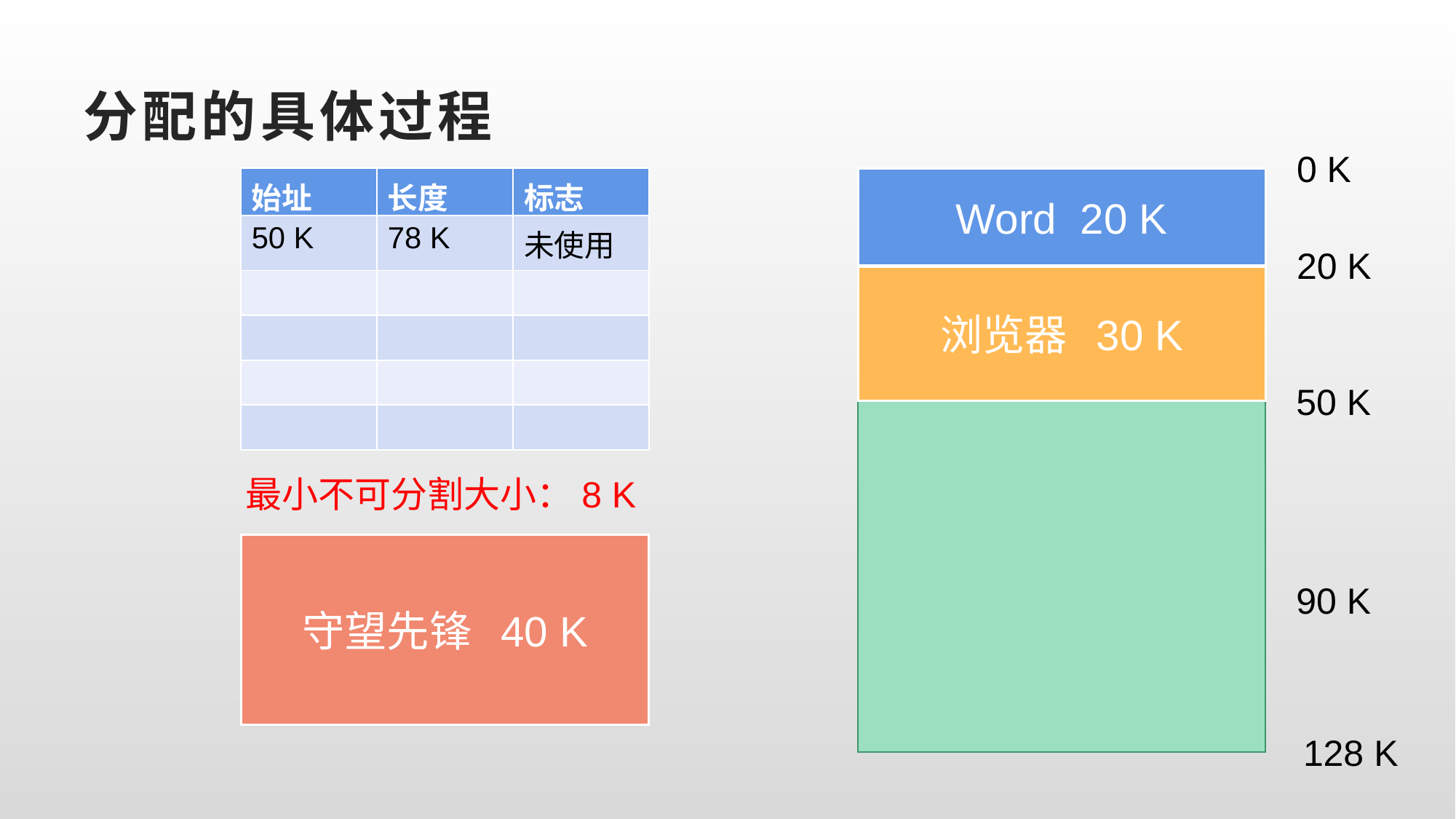

# 分配的具体过程
0 K
| 始址 | 长度 | 标志 |
| --- | --- | --- |
|  |  |  |
|  |  |  |
|  |  |  |
|  |  |  |
|  |  |  |

Word  20 K
| 50 K | 78 K | 未使用 |
| --- | --- | --- |
|  |  |  |
|  |  |  |
|  |  |  |
|  |  |  |
20 K
浏览器  30 K
50 K
最小不可分割大小：8 K
守望先锋  40 K
90 K
128 K